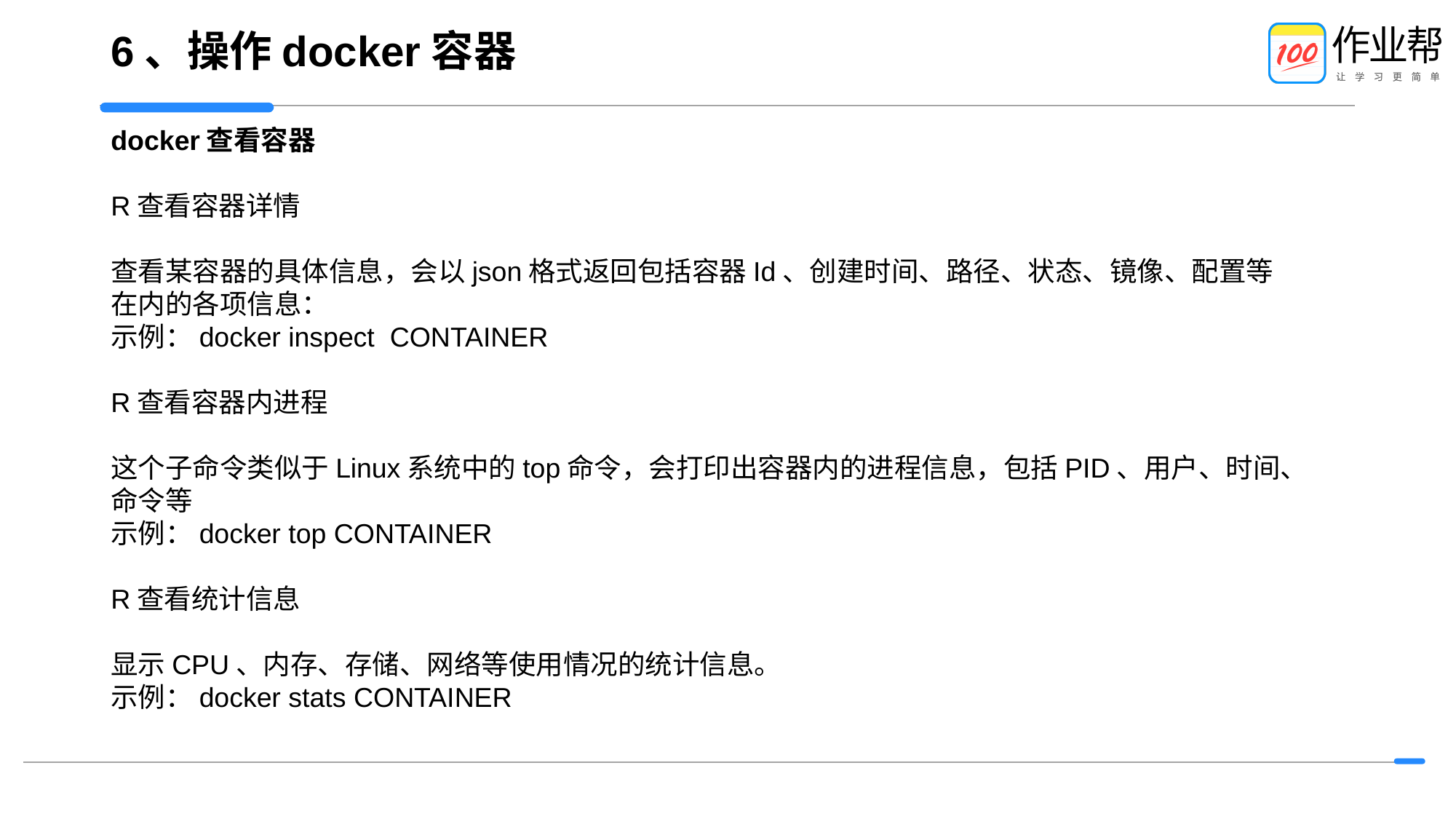

# 6、操作docker容器

docker查看容器

R查看容器详情

查看某容器的具体信息，会以json格式返回包括容器Id、创建时间、路径、状态、镜像、配置等在内的各项信息：
示例：docker inspect  CONTAINER

R查看容器内进程

这个子命令类似于Linux系统中的top命令，会打印出容器内的进程信息，包括PID、用户、时间、命令等
示例：docker top CONTAINER

R查看统计信息

显示CPU、内存、存储、网络等使用情况的统计信息。
示例：docker stats CONTAINER